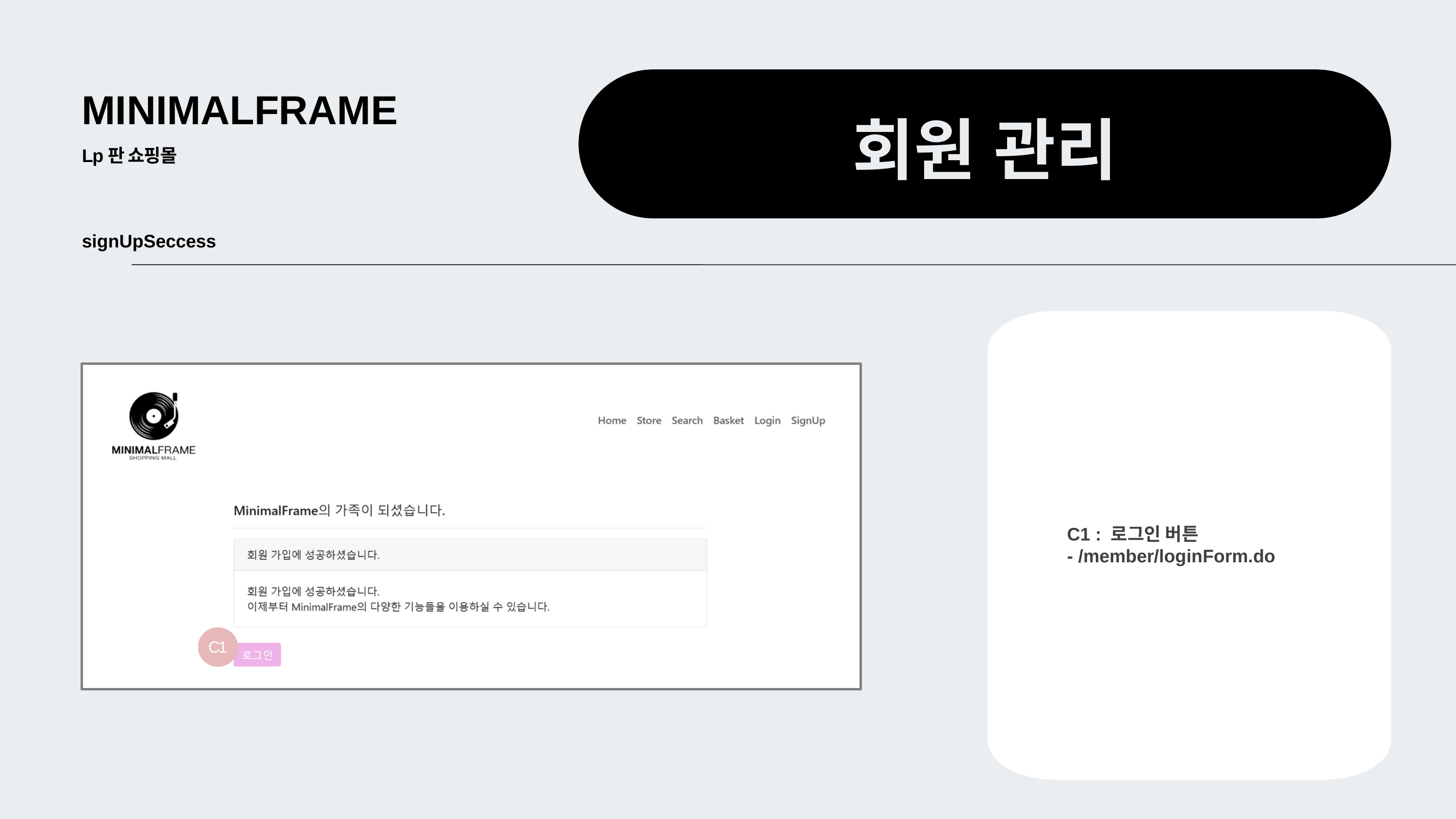

MINIMALFRAME
회원 관리
Lp판 쇼핑몰
signUpSeccess

C1 : 로그인 버튼
- /member/loginForm.do
C1